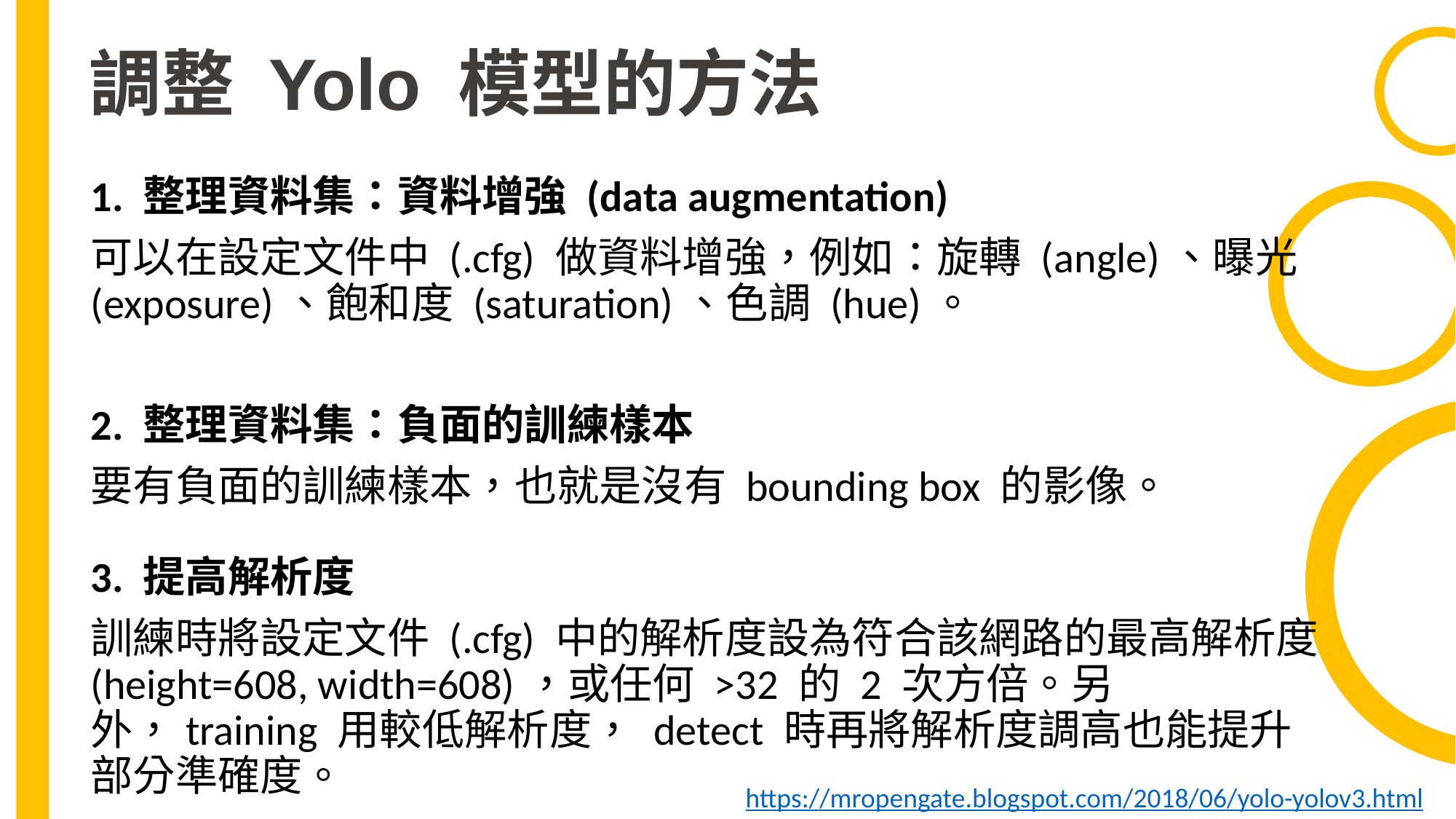

調整 Yolo 模型的方法
1. 整理資料集：資料增強 (data augmentation)
可以在設定文件中 (.cfg) 做資料增強，例如：旋轉 (angle)、曝光 (exposure)、飽和度 (saturation)、色調 (hue)。

2. 整理資料集：負面的訓練樣本
要有負面的訓練樣本，也就是沒有 bounding box 的影像。
3. 提高解析度
訓練時將設定文件 (.cfg) 中的解析度設為符合該網路的最高解析度 (height=608, width=608)，或任何 >32 的 2 次方倍。另外，training 用較低解析度， detect 時再將解析度調高也能提升部分準確度。

https://mropengate.blogspot.com/2018/06/yolo-yolov3.html